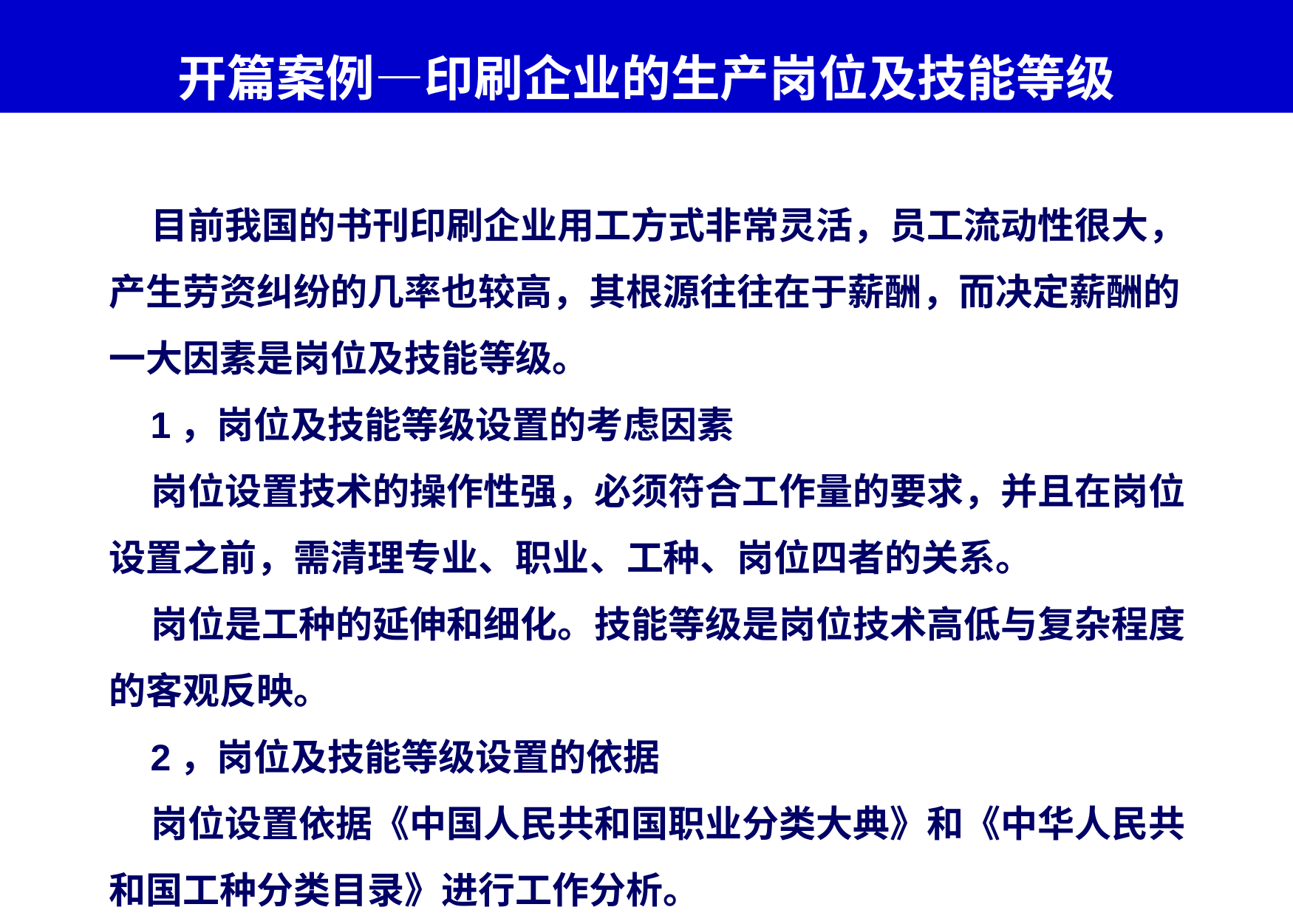

# 开篇案例—印刷企业的生产岗位及技能等级
    目前我国的书刊印刷企业用工方式非常灵活，员工流动性很大，产生劳资纠纷的几率也较高，其根源往往在于薪酬，而决定薪酬的一大因素是岗位及技能等级。
    1，岗位及技能等级设置的考虑因素
    岗位设置技术的操作性强，必须符合工作量的要求，并且在岗位设置之前，需清理专业、职业、工种、岗位四者的关系。
    岗位是工种的延伸和细化。技能等级是岗位技术高低与复杂程度的客观反映。
    2，岗位及技能等级设置的依据
    岗位设置依据《中国人民共和国职业分类大典》和《中华人民共和国工种分类目录》进行工作分析。